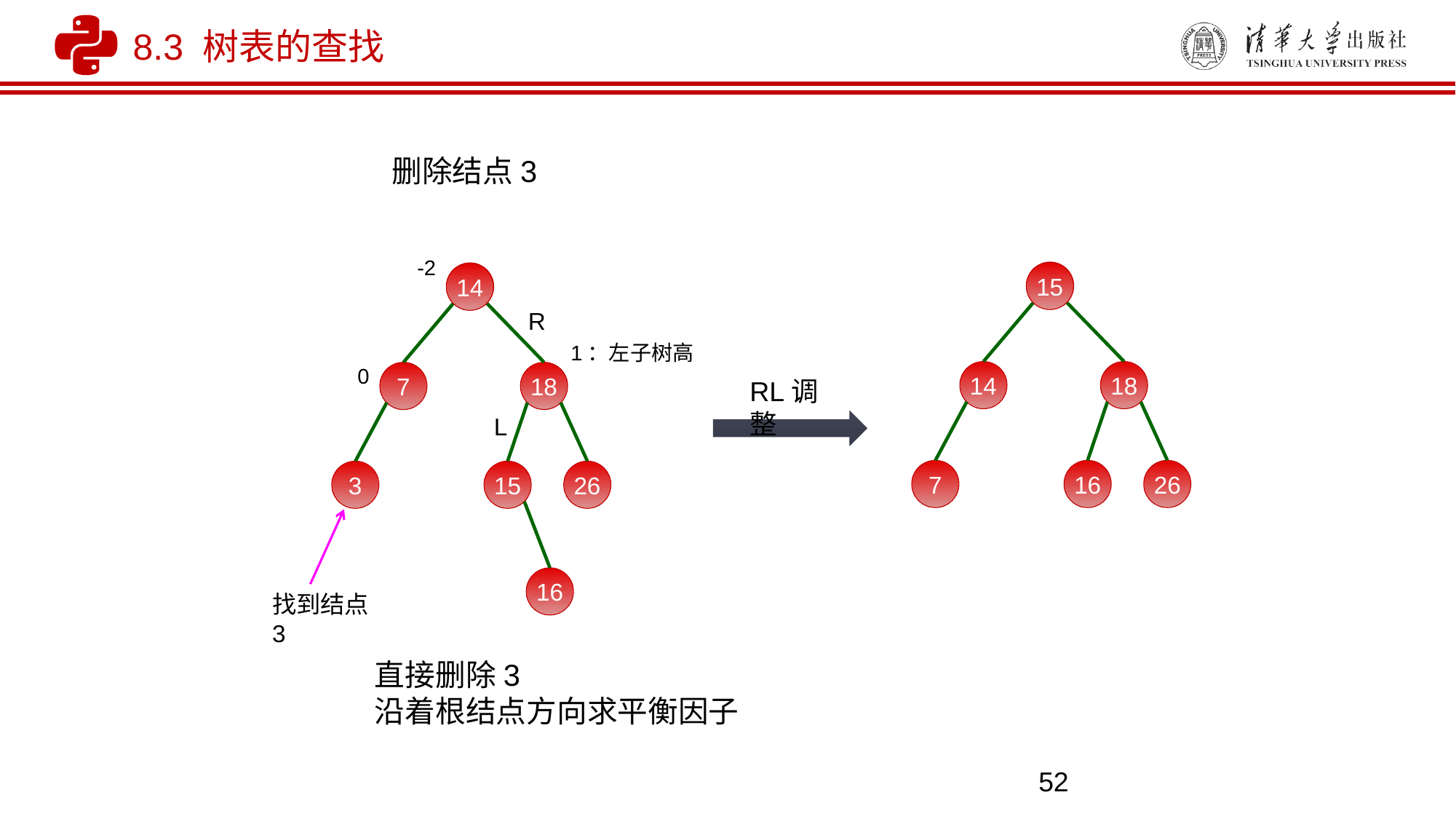

8.3 树表的查找
删除结点3
-2
11
15
14
18
RL调整

7
16
26
11
14
R
1：左子树高
L
0
7
18
3
15
26
找到结点3
16
直接删除3
沿着根结点方向求平衡因子
52